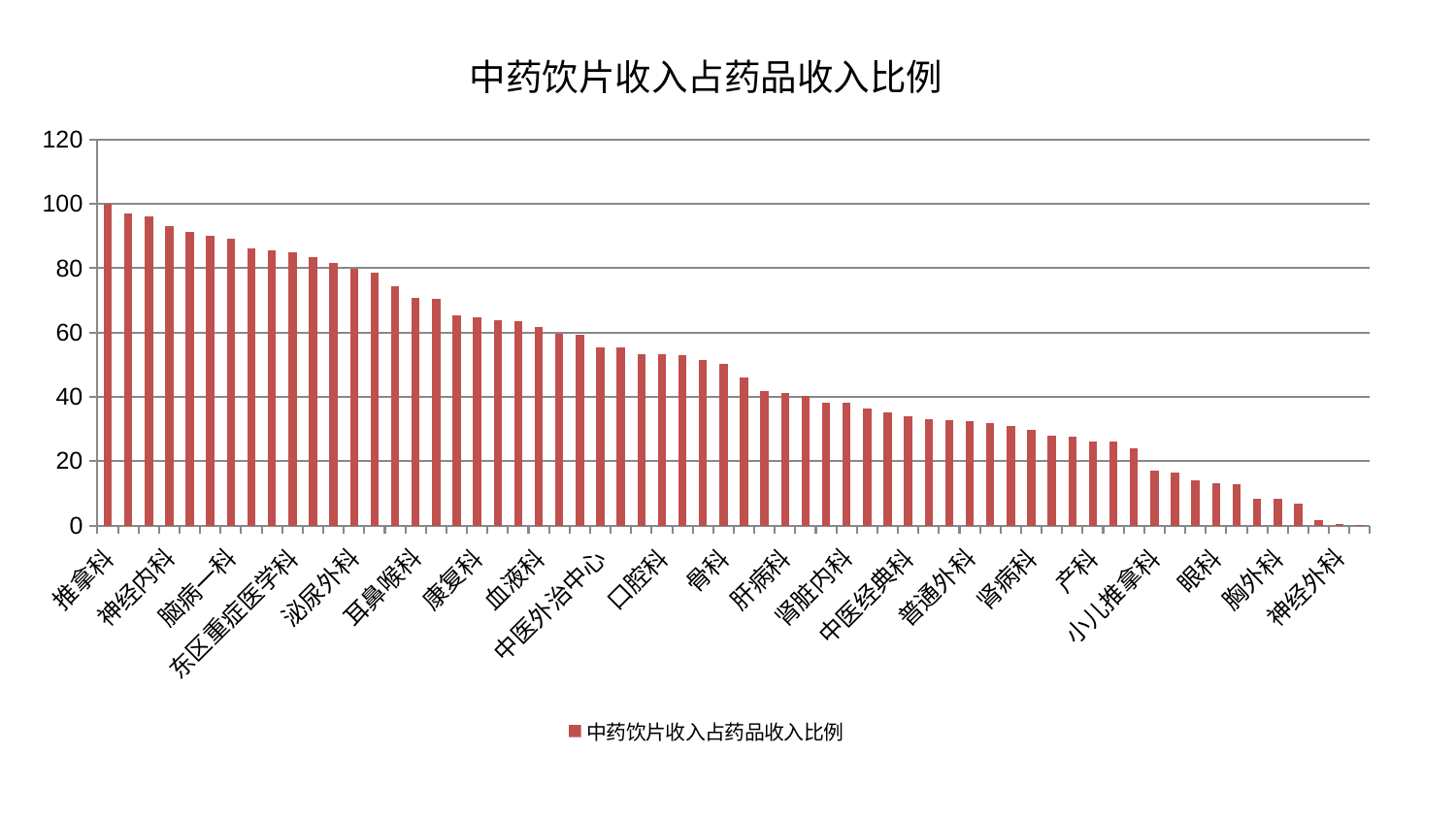

### Chart: 中药饮片收入占药品收入比例

| Category | 中药饮片收入占药品收入比例 |
|---|---|
| 推拿科 | 100.0 |
| 脾胃病科 | 96.9043081934584 |
| 心病三科 | 96.04564875855512 |
| 神经内科 | 93.21825729806868 |
| 心病二科 | 91.22504109451306 |
| 心病四科 | 90.15561169873439 |
| 脑病一科 | 89.1833180075058 |
| 消化内科 | 86.17867745667182 |
| 心病一科 | 85.43313902273043 |
| 东区重症医学科 | 84.92421308930686 |
| 东区肾病科 | 83.39542503080764 |
| 身心医学科 | 81.6253476157211 |
| 泌尿外科 | 79.86505481592697 |
| 西区重症医学科 | 78.54620974405502 |
| 脑病三科 | 74.34916504413373 |
| 耳鼻喉科 | 70.71826985562967 |
| 妇二科 | 70.3604224661015 |
| 周围血管科 | 65.31201821356305 |
| 康复科 | 64.68595345793489 |
| 医院 | 63.98222706335316 |
| 儿科 | 63.634861389269375 |
| 血液科 | 61.82007024185036 |
| 美容皮肤科 | 59.73456493578507 |
| 风湿病科 | 59.287626898450306 |
| 中医外治中心 | 55.49743926883187 |
| 针灸科 | 55.40230064810404 |
| 微创骨科 | 53.29508951295713 |
| 口腔科 | 53.14494943152547 |
| 肿瘤内科 | 52.88478699986784 |
| 呼吸内科 | 51.56129527545899 |
| 骨科 | 50.146903512586775 |
| 内分泌科 | 46.18569119723947 |
| 小儿骨科 | 41.765029041323324 |
| 肝病科 | 41.135652822642875 |
| 脾胃科消化科合并 | 40.35418429974436 |
| 男科 | 38.117745834698454 |
| 肾脏内科 | 38.10177589623418 |
| 重症医学科 | 36.45302934022119 |
| 肛肠科 | 35.22823949226616 |
| 中医经典科 | 34.070507794991705 |
| 皮肤科 | 33.1592436500349 |
| 心血管内科 | 32.7599049080265 |
| 普通外科 | 32.58192656959681 |
| 显微骨科 | 31.703617859354175 |
| 创伤骨科 | 30.78807216014845 |
| 肾病科 | 29.806854699066626 |
| 乳腺甲状腺外科 | 27.805350356150843 |
| 肝胆外科 | 27.598281622669095 |
| 产科 | 26.231233149033184 |
| 脊柱骨科 | 26.116877565569816 |
| 脑病二科 | 24.022980770564985 |
| 小儿推拿科 | 16.98493127525045 |
| 综合内科 | 16.41764587451712 |
| 关节骨科 | 14.10201978344622 |
| 眼科 | 13.238801018362377 |
| 妇科妇二科合并 | 12.671747374986147 |
| 妇科 | 8.439948250724074 |
| 胸外科 | 8.348464444261147 |
| 老年医学科 | 6.8351988357799005 |
| 运动损伤骨科 | 1.6337012830497226 |
| 神经外科 | 0.4932808806834729 |
| 治未病中心 | 0.04864843531260935 |
255